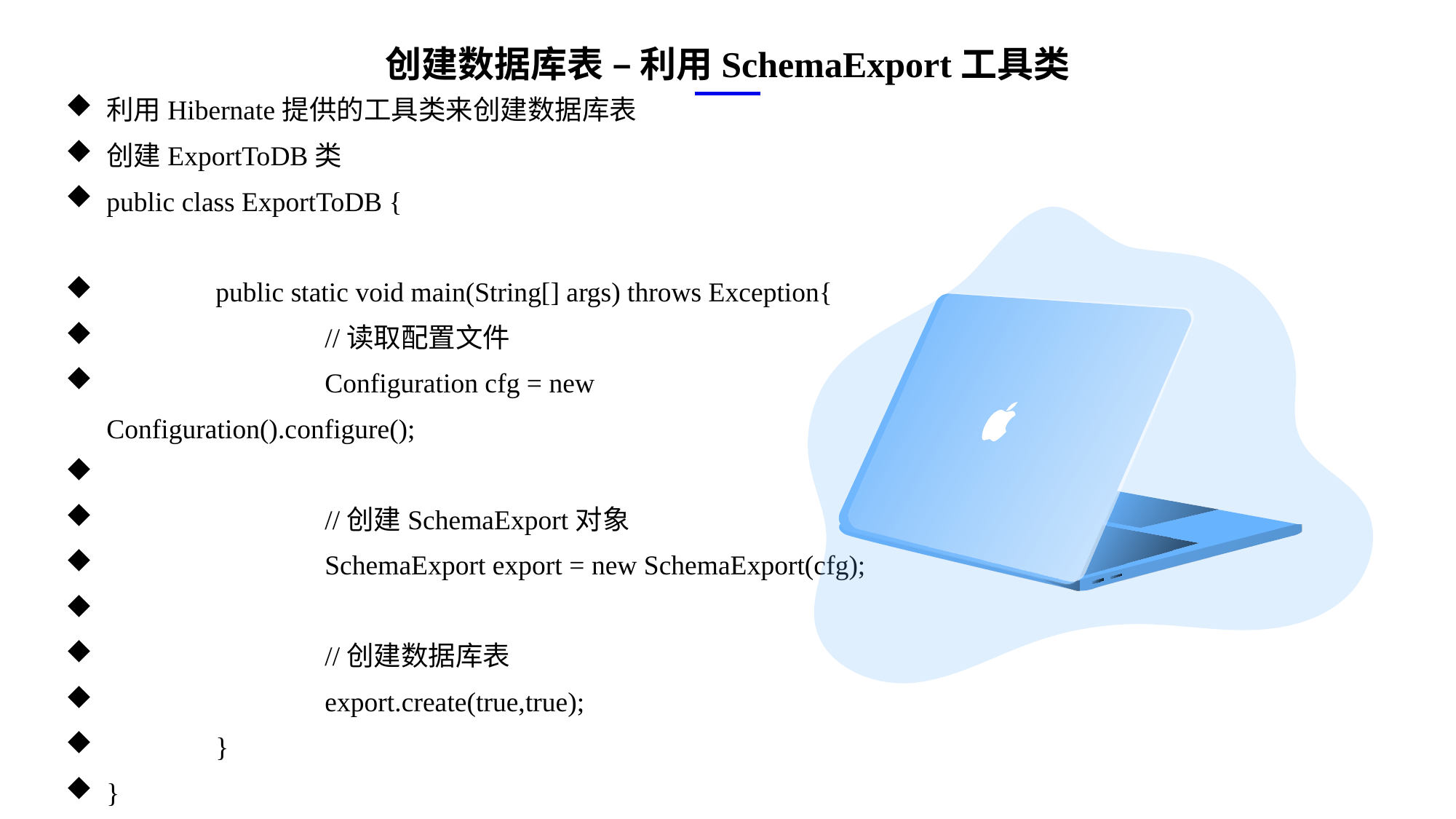

创建数据库表 – 利用SchemaExport工具类
利用Hibernate提供的工具类来创建数据库表
创建ExportToDB类
public class ExportToDB {

	public static void main(String[] args) throws Exception{
		//读取配置文件
		Configuration cfg = new Configuration().configure();

		//创建SchemaExport对象
		SchemaExport export = new SchemaExport(cfg);

		//创建数据库表
		export.create(true,true);
	}
}

e7d195523061f1c0ae0eb3eed39d2bcef4622b2499a05fe6567B54A876BEB457BD1EB8EBE9915191D1FA2E860D28D251AB291D9CBBDD28D4BD16020FD75D8281481517FC21E86E4C931520AFA1087E92E357E3DB373CA326F6F926B1A67F681E99E875FFD293B2C32B3919AE4D43F9436862A7DD54F9346DF3662D8AB7319030EF75D53FF682DE13